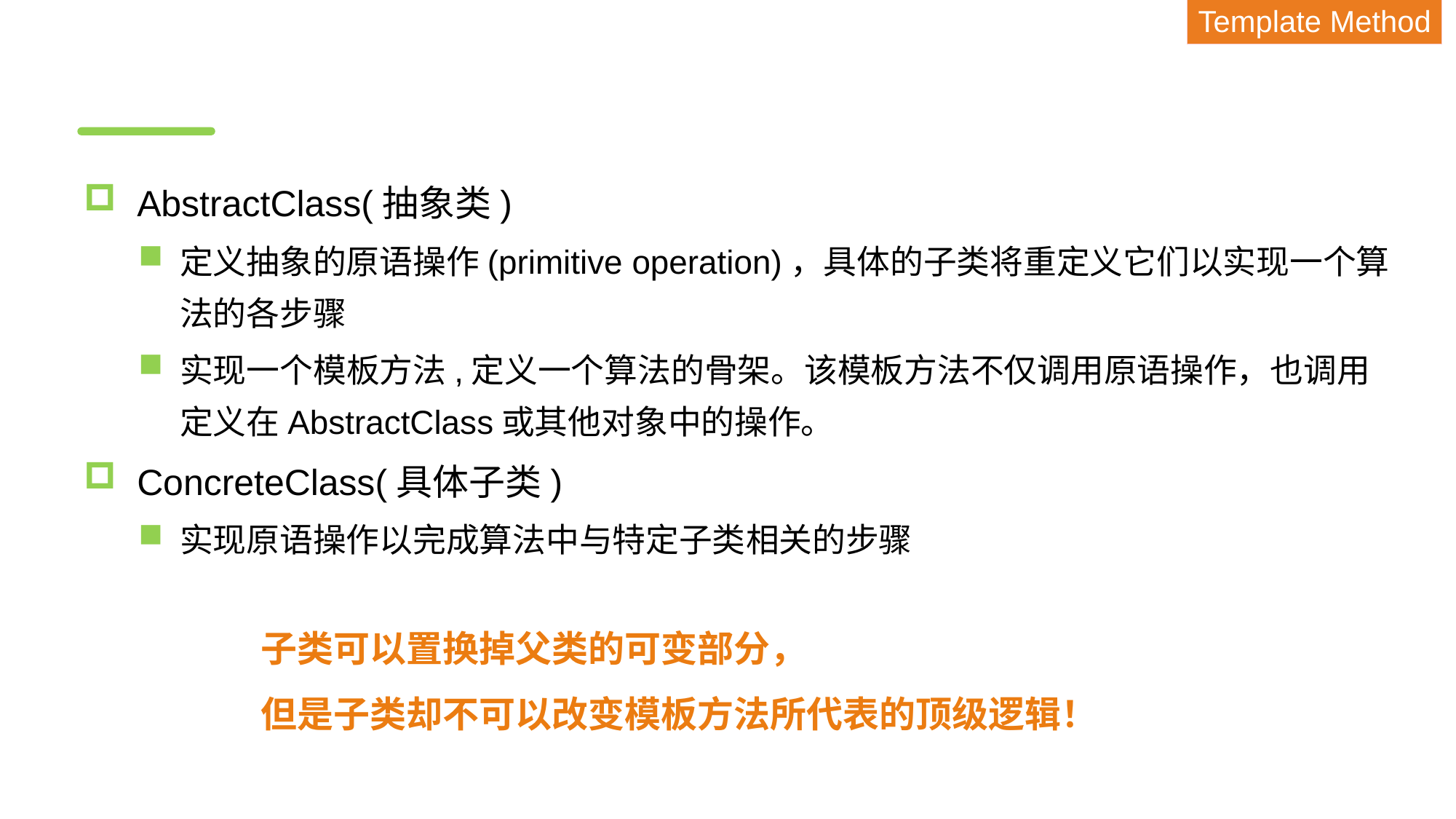

Template Method
#
AbstractClass(抽象类)
定义抽象的原语操作(primitive operation)，具体的子类将重定义它们以实现一个算法的各步骤
实现一个模板方法,定义一个算法的骨架。该模板方法不仅调用原语操作，也调用定义在AbstractClass或其他对象中的操作。
ConcreteClass(具体子类)
实现原语操作以完成算法中与特定子类相关的步骤
子类可以置换掉父类的可变部分，
但是子类却不可以改变模板方法所代表的顶级逻辑！
166